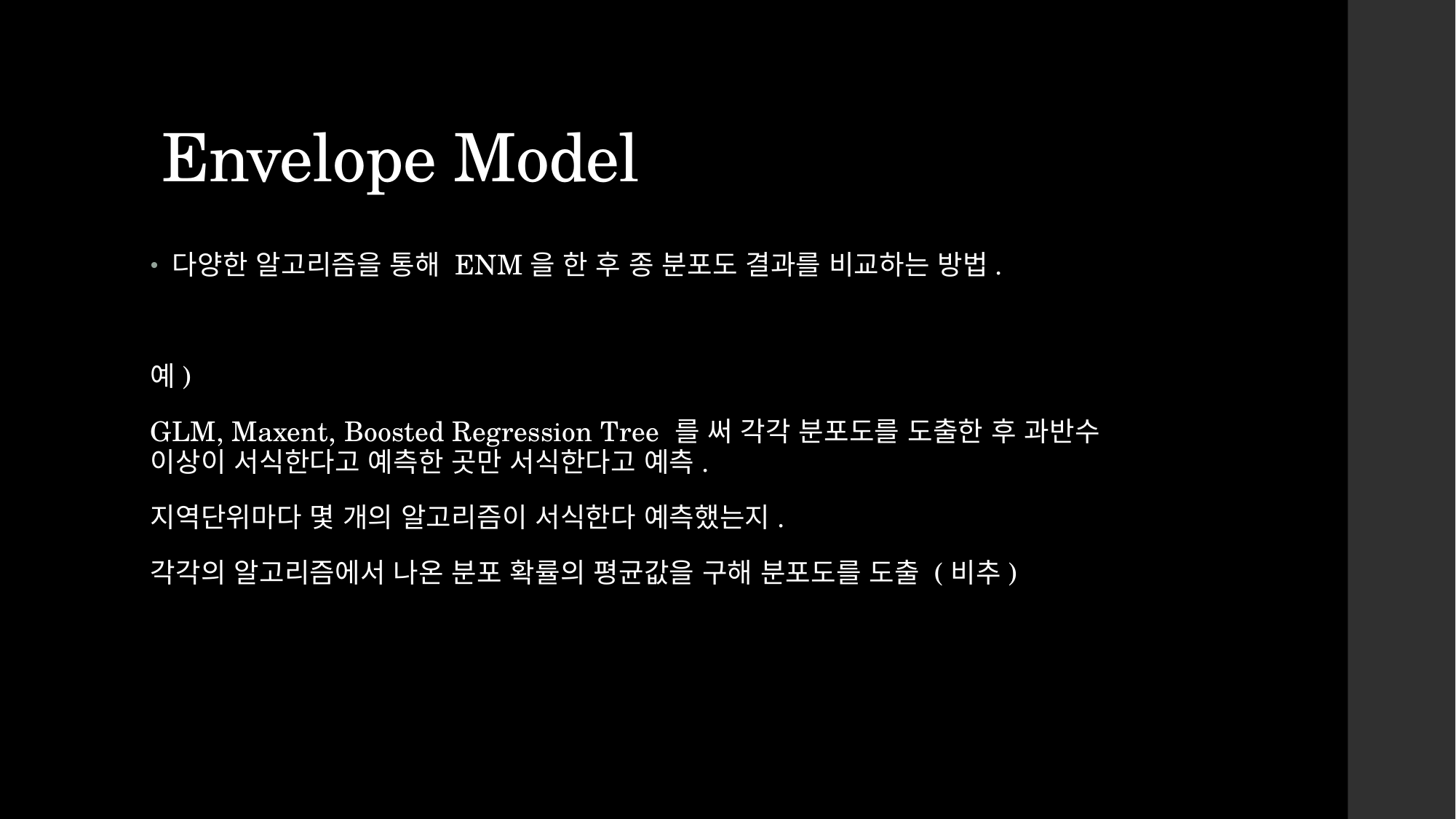

# Envelope Model
다양한 알고리즘을 통해 ENM을 한 후 종 분포도 결과를 비교하는 방법.

예)
GLM, Maxent, Boosted Regression Tree 를 써 각각 분포도를 도출한 후 과반수 이상이 서식한다고 예측한 곳만 서식한다고 예측.
지역단위마다 몇 개의 알고리즘이 서식한다 예측했는지.
각각의 알고리즘에서 나온 분포 확률의 평균값을 구해 분포도를 도출 (비추)